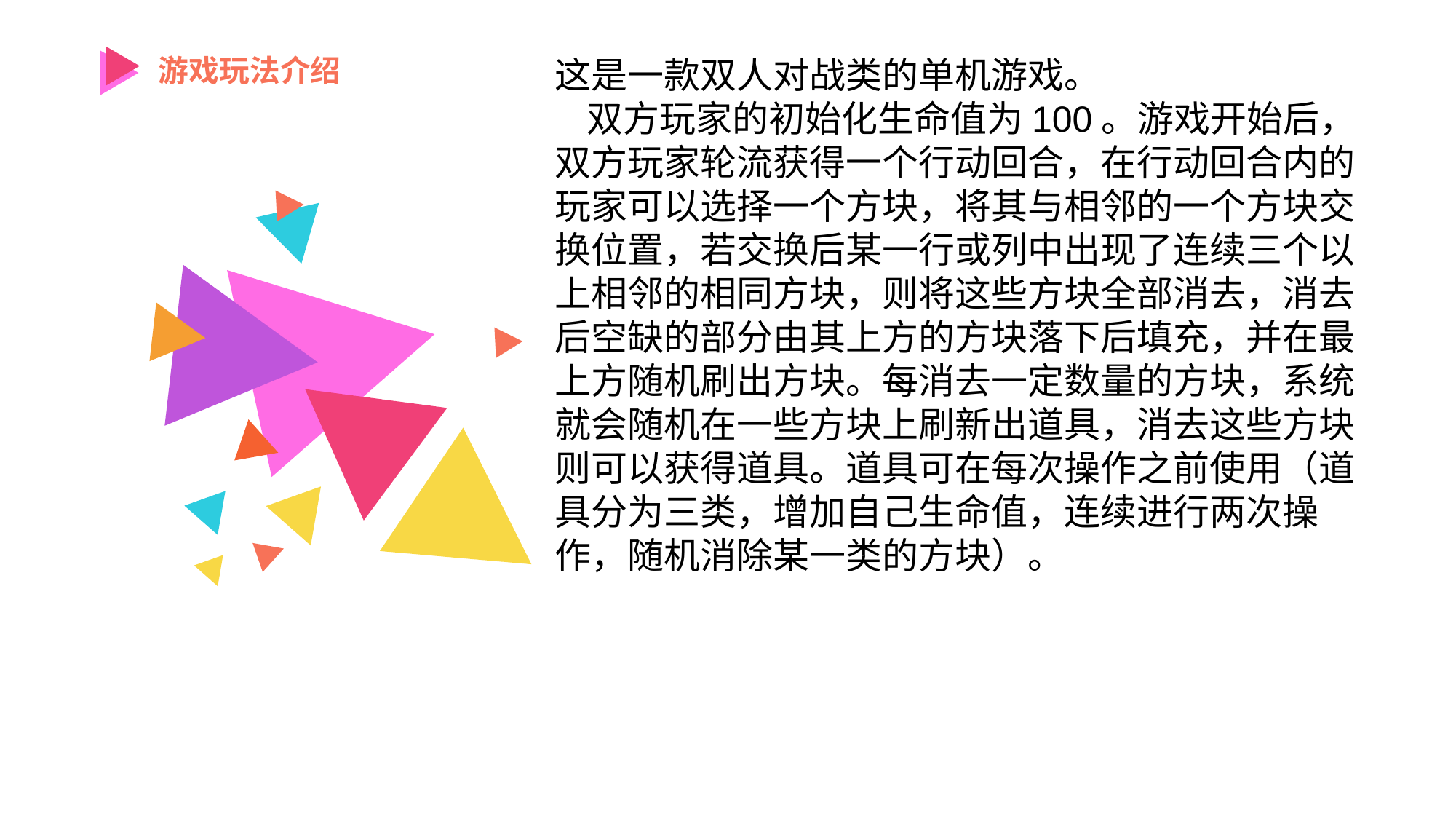

这是一款双人对战类的单机游戏。双方玩家的初始化生命值为100。游戏开始后，双方玩家轮流获得一个行动回合，在行动回合内的玩家可以选择一个方块，将其与相邻的一个方块交换位置，若交换后某一行或列中出现了连续三个以上相邻的相同方块，则将这些方块全部消去，消去后空缺的部分由其上方的方块落下后填充，并在最上方随机刷出方块。每消去一定数量的方块，系统就会随机在一些方块上刷新出道具，消去这些方块则可以获得道具。道具可在每次操作之前使用（道具分为三类，增加自己生命值，连续进行两次操作，随机消除某一类的方块）。

游戏玩法介绍